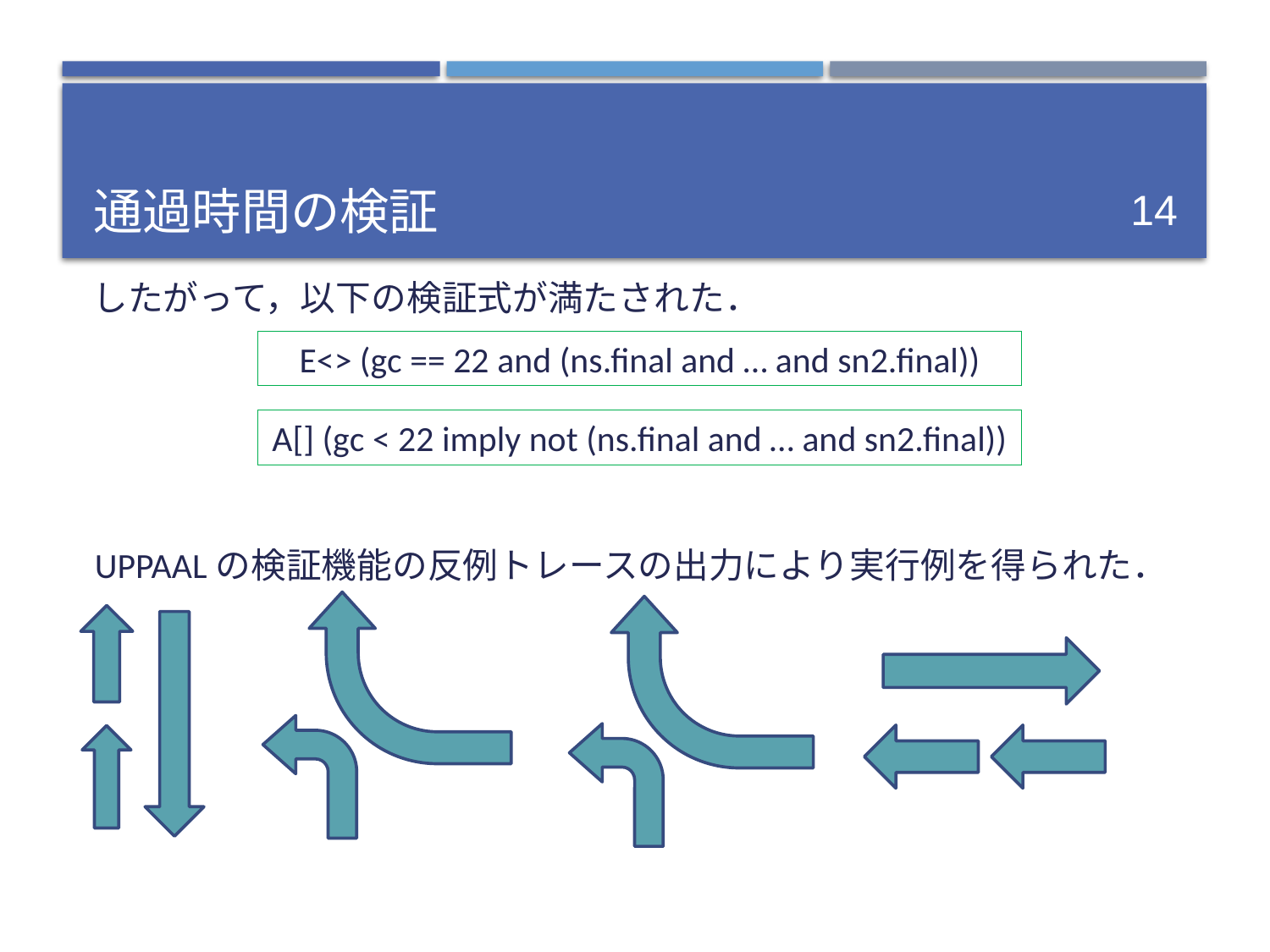

# 通過時間の検証
14
したがって，以下の検証式が満たされた．
E<> (gc == 22 and (ns.final and … and sn2.final))
A[] (gc < 22 imply not (ns.final and … and sn2.final))
UPPAALの検証機能の反例トレースの出力により実行例を得られた．